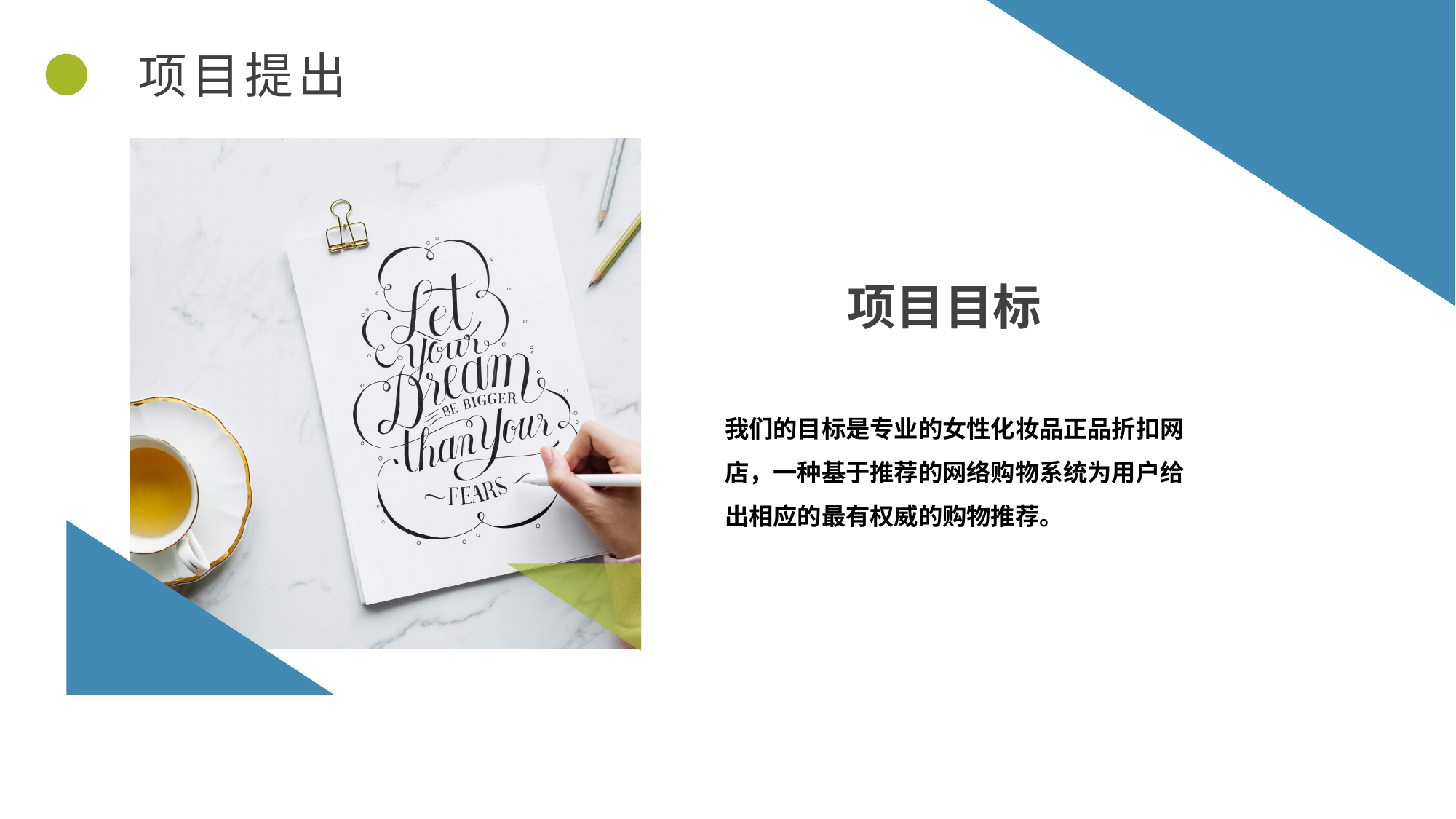

项目提出

项目目标
我们的目标是专业的女性化妆品正品折扣网店，一种基于推荐的网络购物系统为用户给出相应的最有权威的购物推荐。